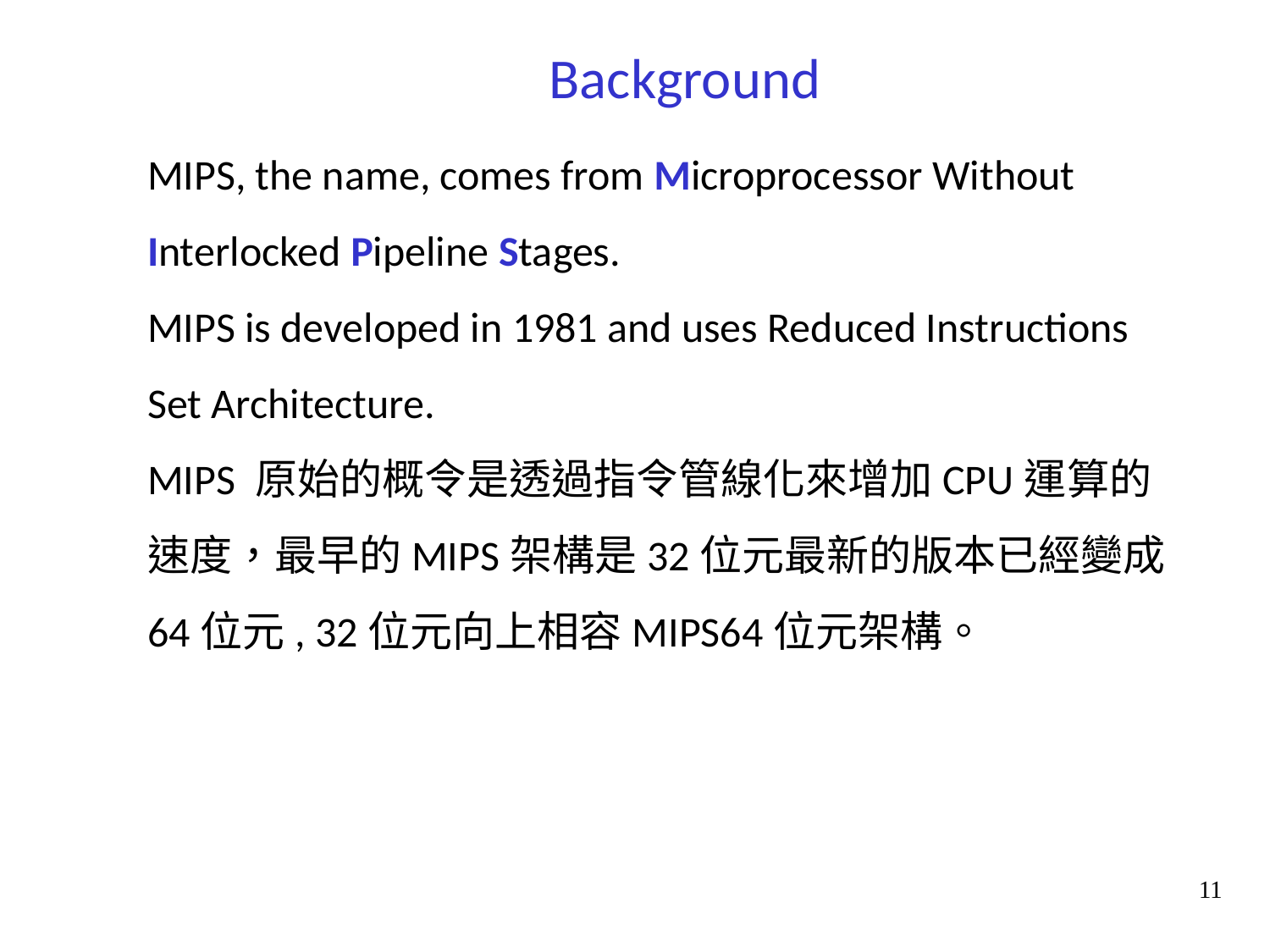

Background
MIPS, the name, comes from Microprocessor Without Interlocked Pipeline Stages.
MIPS is developed in 1981 and uses Reduced Instructions Set Architecture.
MIPS 原始的概令是透過指令管線化來增加CPU運算的速度，最早的MIPS架構是32位元最新的版本已經變成64位元, 32位元向上相容MIPS64位元架構。
11